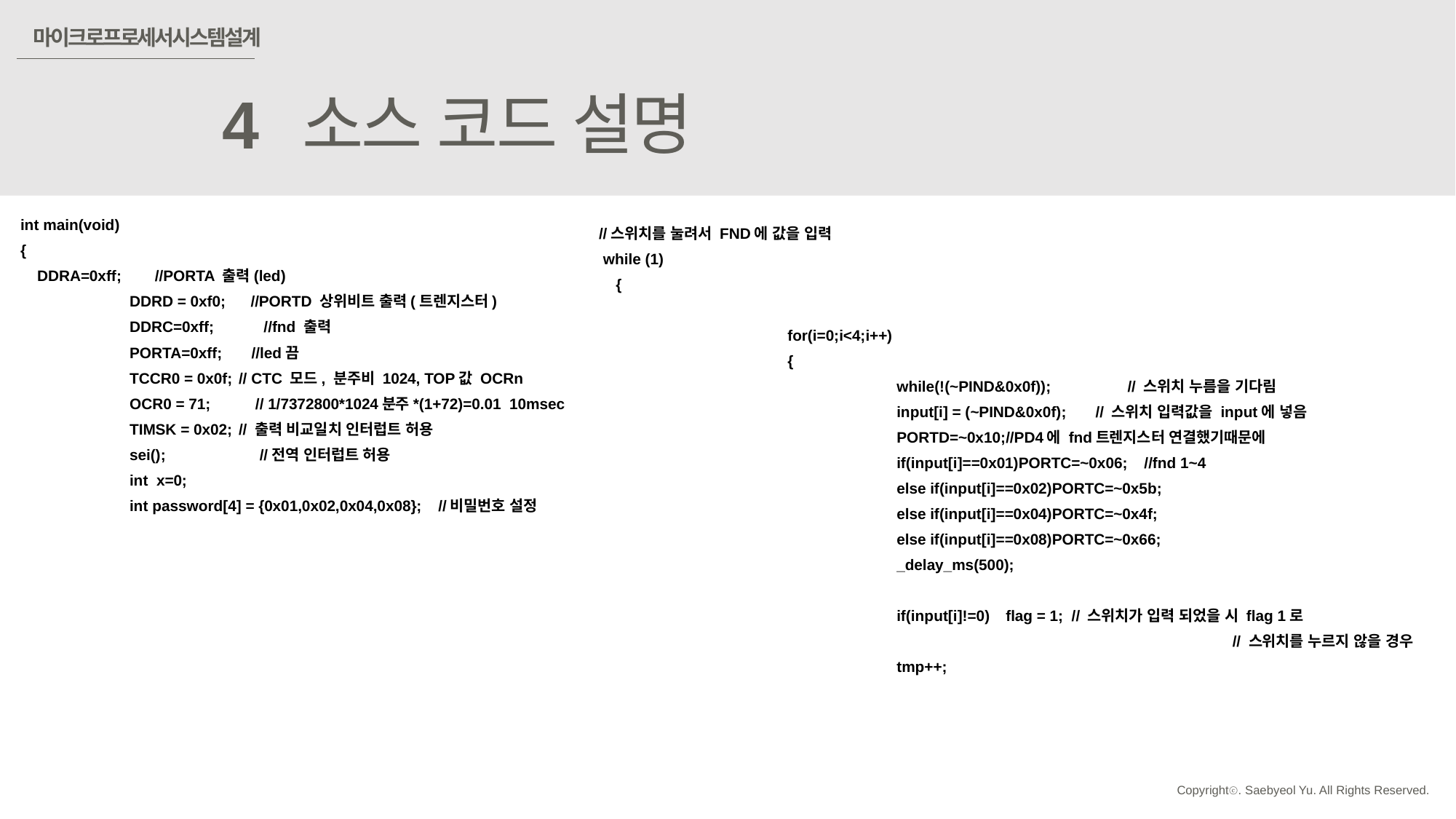

마이크로프로세서시스템설계
4
소스 코드 설명
int main(void)
{
    DDRA=0xff;        //PORTA 출력(led)
	DDRD = 0xf0;      //PORTD 상위비트 출력(트렌지스터)
	DDRC=0xff;	      //fnd 출력
	PORTA=0xff;       //led끔
	TCCR0 = 0x0f;	// CTC 모드, 분주비 1024, TOP값 OCRn
	OCR0 = 71; 	    // 1/7372800*1024분주*(1+72)=0.01  10msec
	TIMSK = 0x02;	// 출력 비교일치 인터럽트 허용
	sei();	     //전역 인터럽트 허용
	int  x=0;
	int password[4] = {0x01,0x02,0x04,0x08};    //비밀번호 설정

//스위치를 눌려서 FND에 값을 입력
 while (1)
    {

		for(i=0;i<4;i++)
		{
			while(!(~PIND&0x0f));	   // 스위치 누름을 기다림
			input[i] = (~PIND&0x0f);       // 스위치 입력값을 input에 넣음
			PORTD=~0x10;	//PD4에 fnd트렌지스터 연결했기때문에
			if(input[i]==0x01)PORTC=~0x06;    //fnd 1~4
			else if(input[i]==0x02)PORTC=~0x5b;
			else if(input[i]==0x04)PORTC=~0x4f;
			else if(input[i]==0x08)PORTC=~0x66;
			_delay_ms(500);

			if(input[i]!=0)	flag = 1;  // 스위치가 입력 되었을 시 flag 1로
						  // 스위치를 누르지 않을 경우
			tmp++;